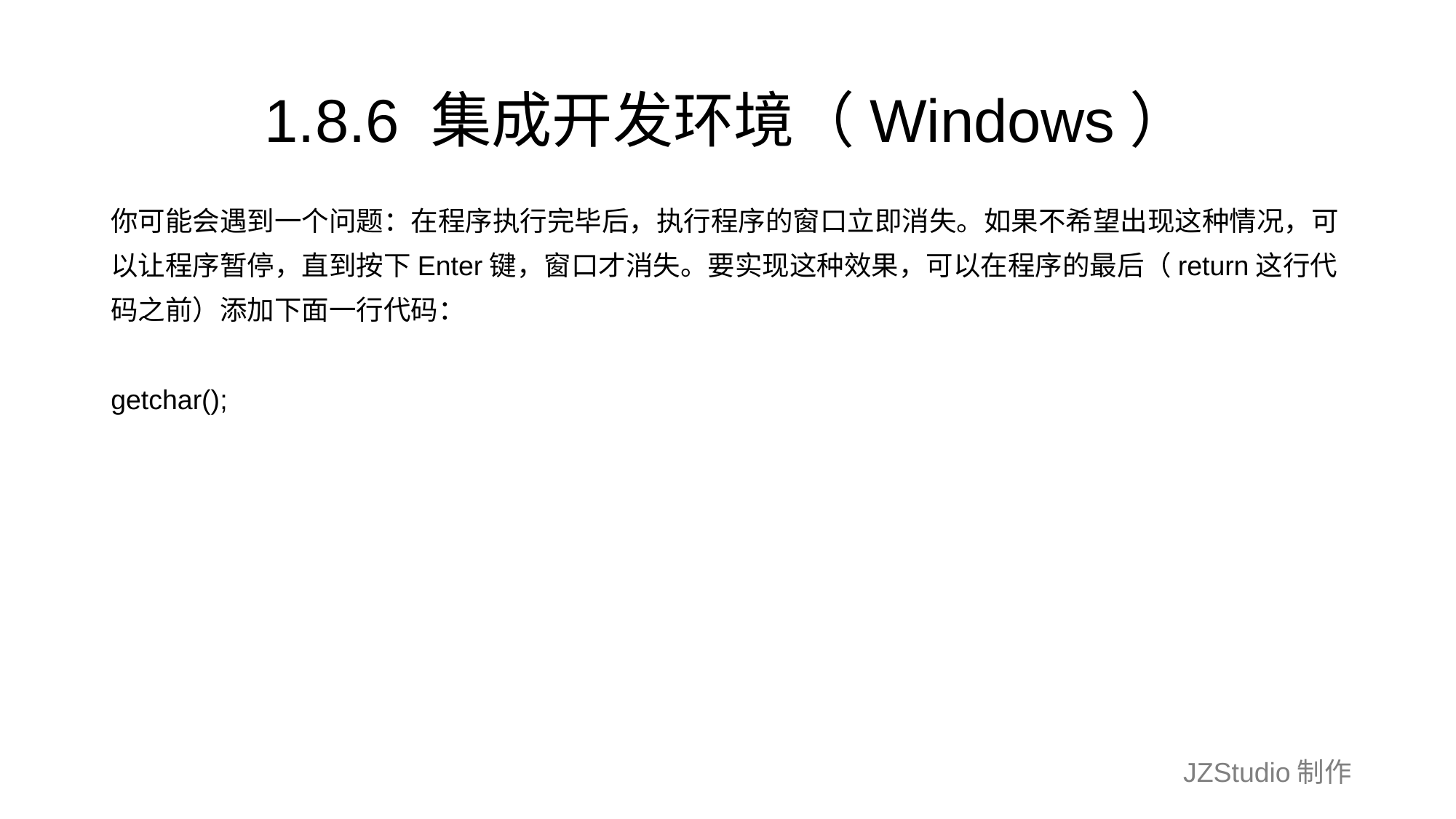

# 1.8.6 集成开发环境（Windows）
你可能会遇到一个问题：在程序执行完毕后，执行程序的窗口立即消失。如果不希望出现这种情况，可
以让程序暂停，直到按下Enter键，窗口才消失。要实现这种效果，可以在程序的最后（return这行代
码之前）添加下面一行代码：

getchar();